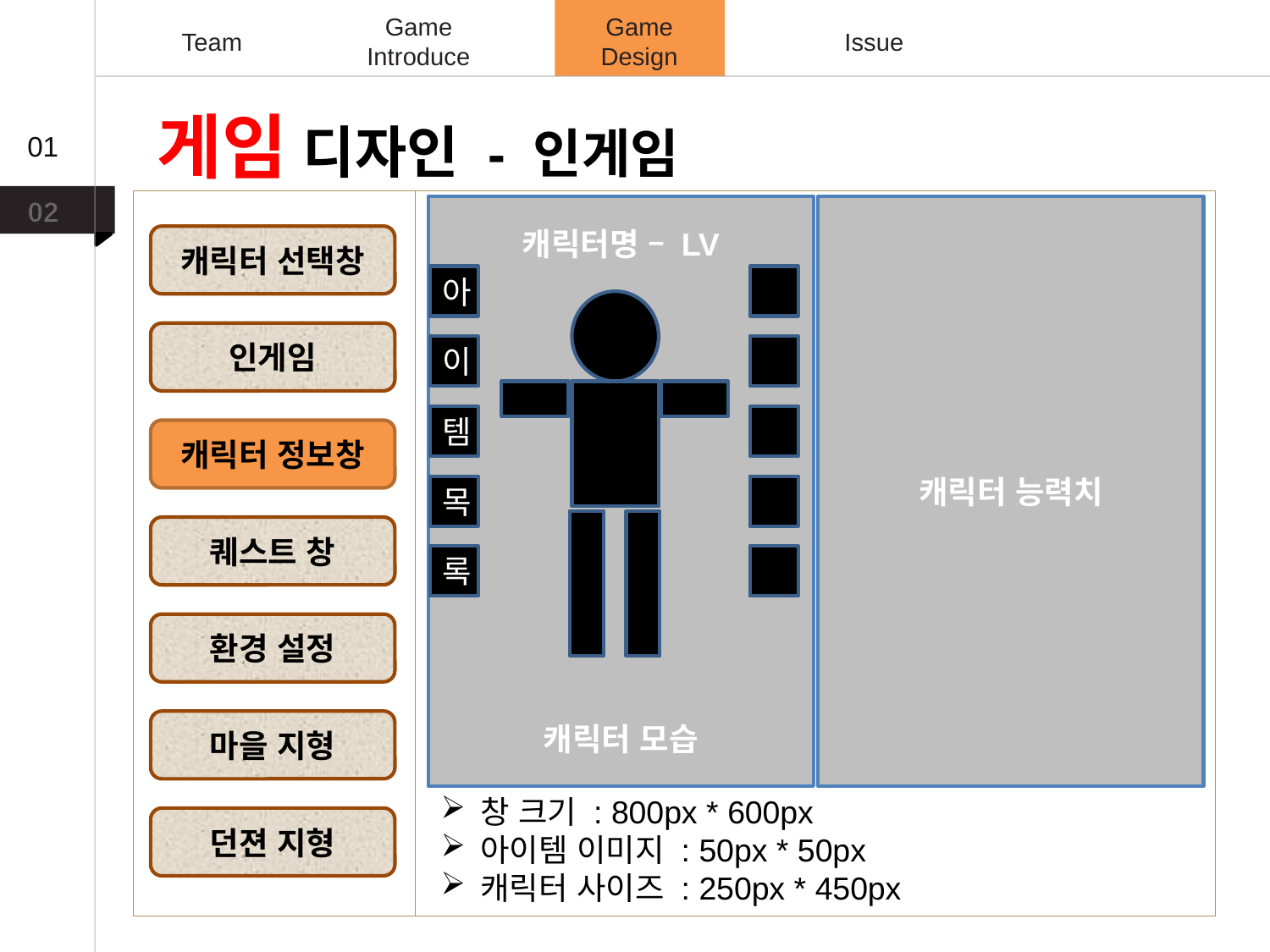

Game
Introduce
Game
Design
Team
Issue
게임 디자인 - 인게임
01

02

캐릭터명 – LV

캐릭터 모습
캐릭터 능력치
캐릭터 선택창

아

인게임

이

템
캐릭터 정보창

목
퀘스트 창

록

환경 설정
마을 지형
창 크기 : 800px * 600px
아이템 이미지 : 50px * 50px
캐릭터 사이즈 : 250px * 450px
던젼 지형